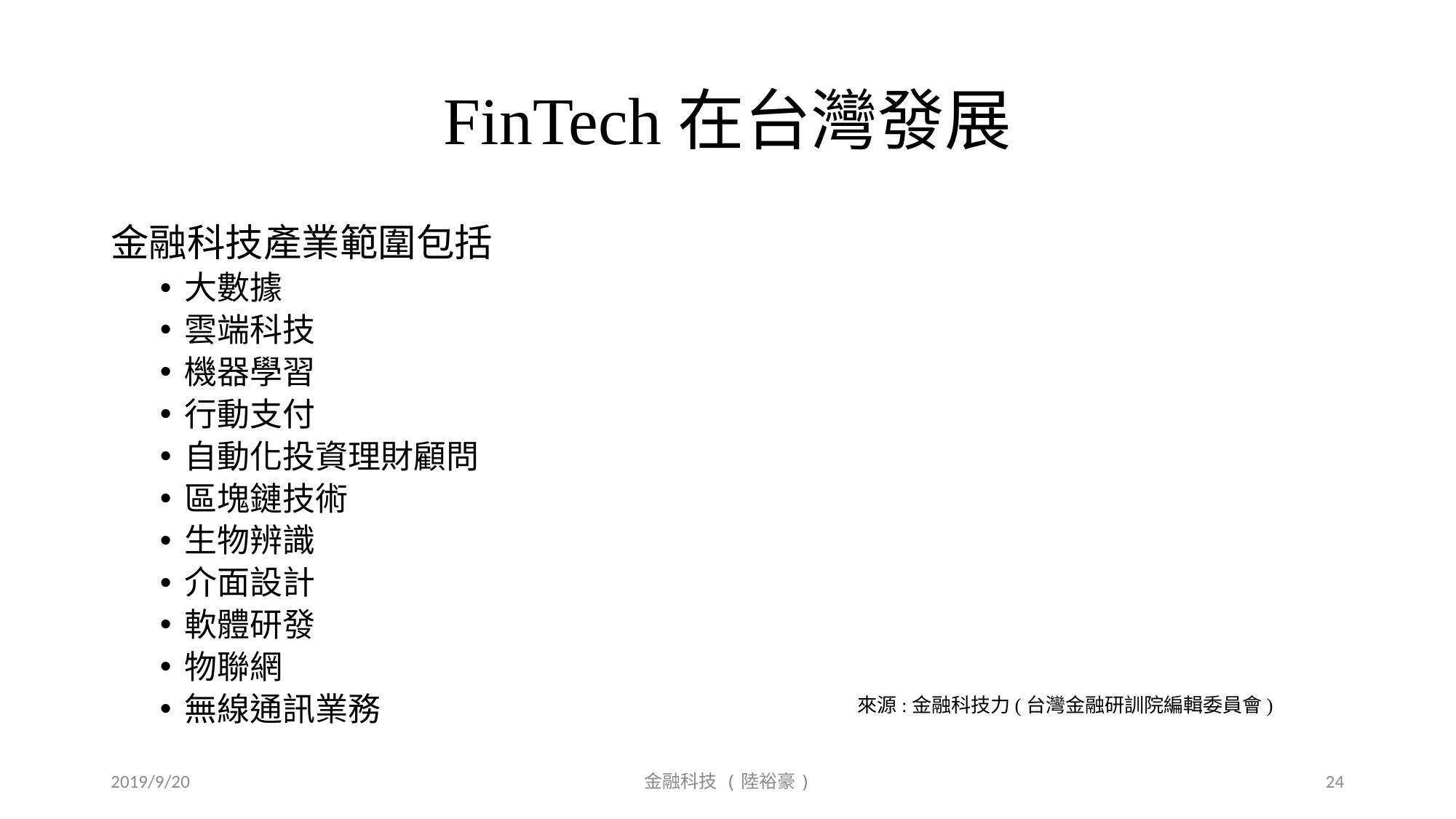

# FinTech在台灣發展
金融科技產業範圍包括
大數據
雲端科技
機器學習
行動支付
自動化投資理財顧問
區塊鏈技術
生物辨識
介面設計
軟體研發
物聯網
無線通訊業務
來源:金融科技力(台灣金融研訓院編輯委員會)
2019/9/20
金融科技 (陸裕豪)
24